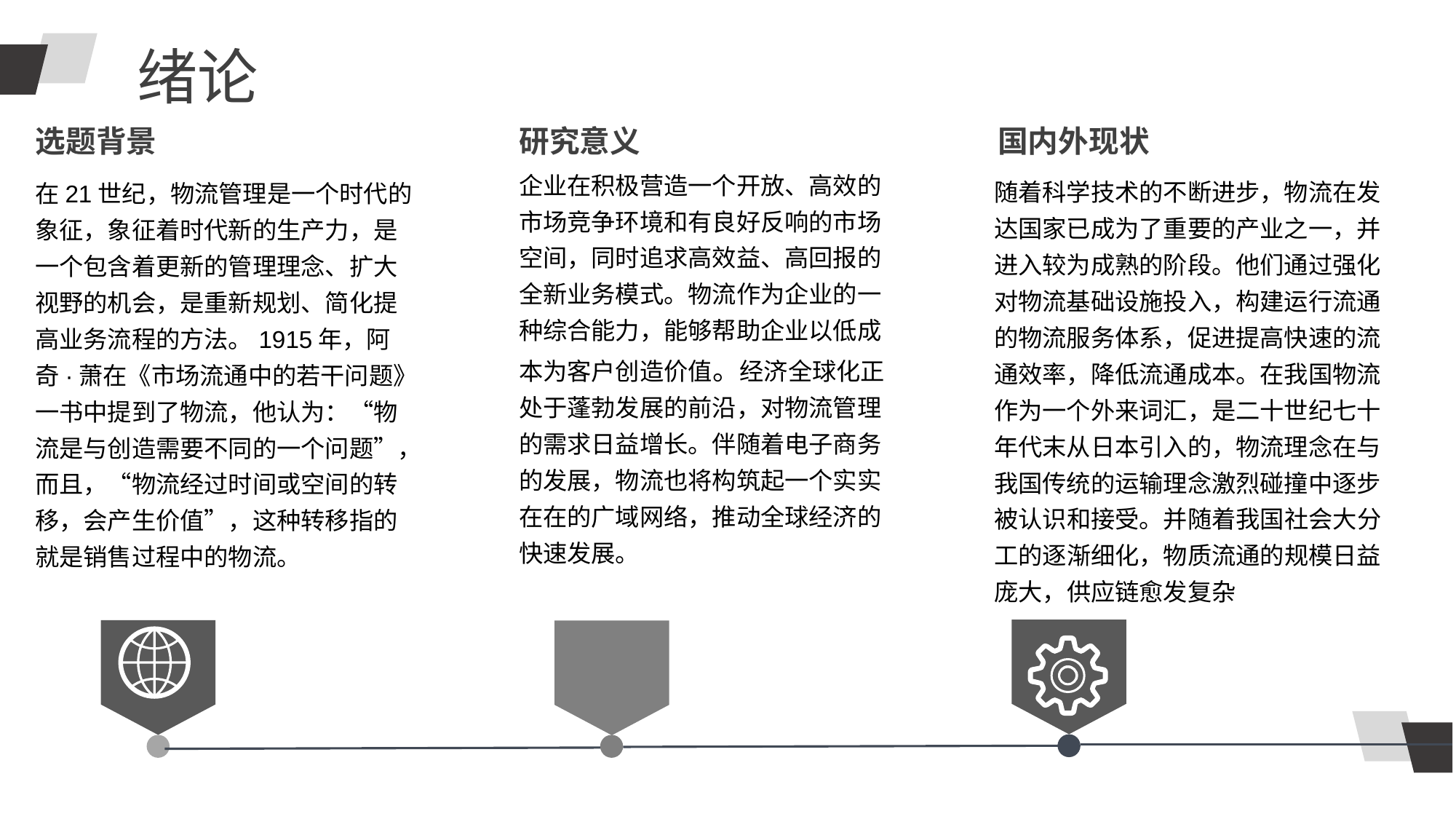

绪论
国内外现状
选题背景
研究意义
企业在积极营造一个开放、高效的市场竞争环境和有良好反响的市场空间，同时追求高效益、高回报的全新业务模式。物流作为企业的一种综合能力，能够帮助企业以低成本为客户创造价值。经济全球化正处于蓬勃发展的前沿，对物流管理的需求日益增长。伴随着电子商务的发展，物流也将构筑起一个实实在在的广域网络，推动全球经济的快速发展。
随着科学技术的不断进步，物流在发达国家已成为了重要的产业之一，并进入较为成熟的阶段。他们通过强化对物流基础设施投入，构建运行流通的物流服务体系，促进提高快速的流通效率，降低流通成本。在我国物流作为一个外来词汇，是二十世纪七十年代末从日本引入的，物流理念在与我国传统的运输理念激烈碰撞中逐步被认识和接受。并随着我国社会大分工的逐渐细化，物质流通的规模日益庞大，供应链愈发复杂
在21世纪，物流管理是一个时代的象征，象征着时代新的生产力，是一个包含着更新的管理理念、扩大视野的机会，是重新规划、简化提高业务流程的方法。1915年，阿奇·萧在《市场流通中的若干问题》一书中提到了物流，他认为：“物流是与创造需要不同的一个问题”，而且，“物流经过时间或空间的转移，会产生价值”，这种转移指的就是销售过程中的物流。